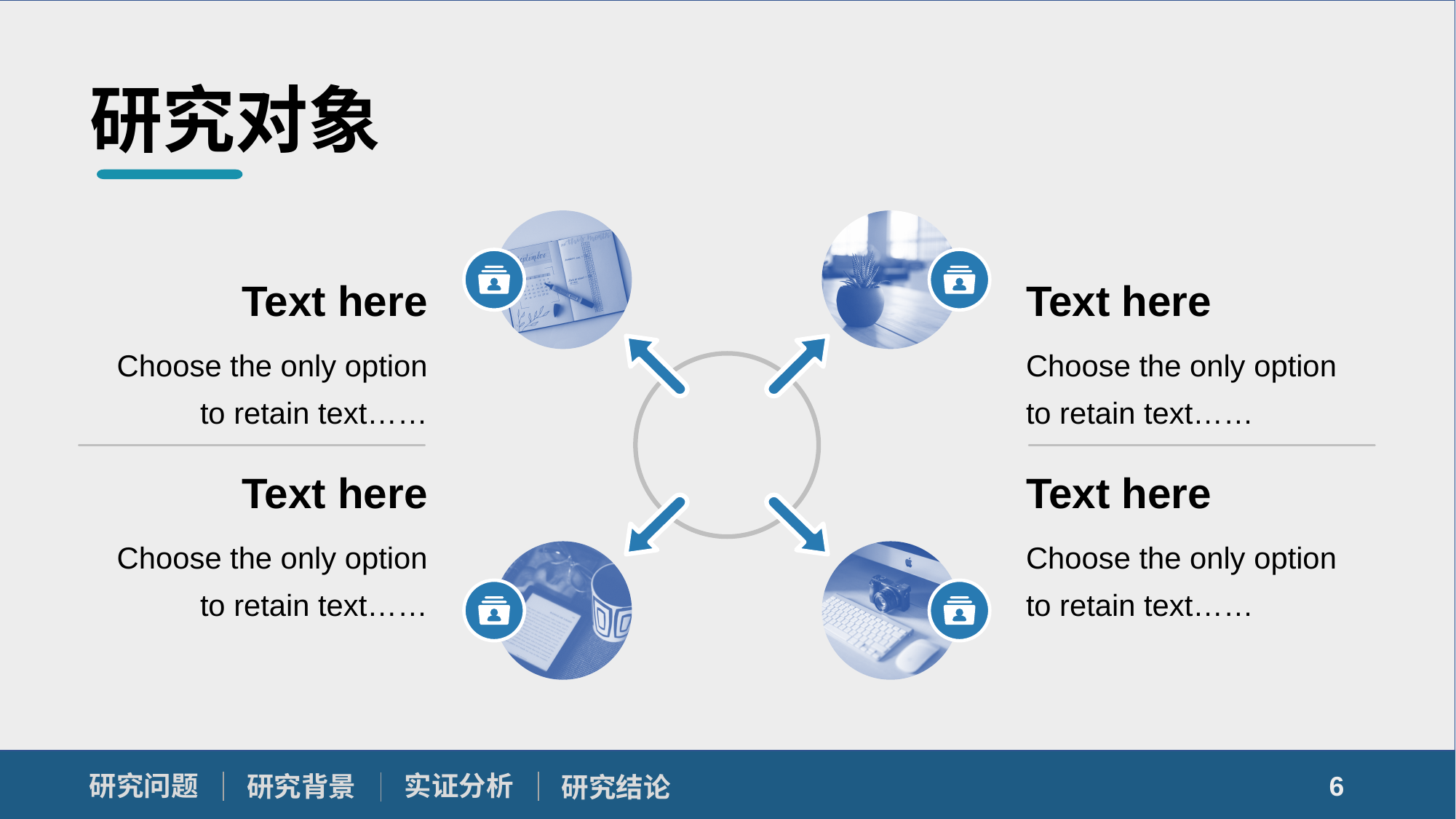

研究对象
Text here
Choose the only option to retain text……
Text here
Choose the only option to retain text……
Text here
Choose the only option to retain text……
Text here
Choose the only option to retain text……
6